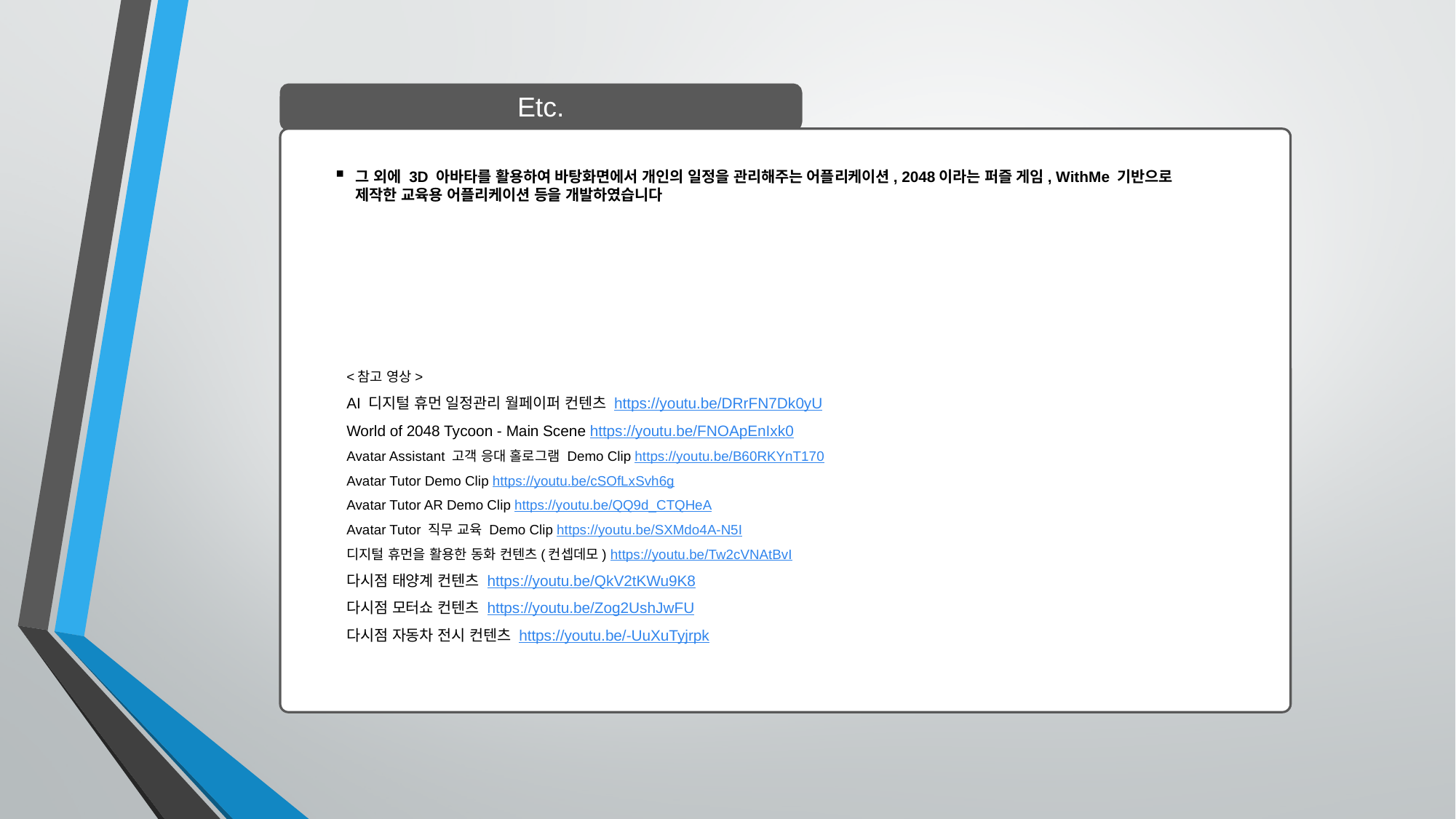

Etc.

그 외에 3D 아바타를 활용하여 바탕화면에서 개인의 일정을 관리해주는 어플리케이션, 2048이라는 퍼즐 게임, WithMe 기반으로
제작한 교육용 어플리케이션 등을 개발하였습니다

<참고 영상>
AI 디지털 휴먼 일정관리 월페이퍼 컨텐츠 https://youtu.be/DRrFN7Dk0yU
World of 2048 Tycoon - Main Scene https://youtu.be/FNOApEnIxk0
Avatar Assistant 고객 응대 홀로그램 Demo Clip https://youtu.be/B60RKYnT170
Avatar Tutor Demo Clip https://youtu.be/cSOfLxSvh6g
Avatar Tutor AR Demo Clip https://youtu.be/QQ9d_CTQHeA
Avatar Tutor 직무 교육 Demo Clip https://youtu.be/SXMdo4A-N5I
디지털 휴먼을 활용한 동화 컨텐츠(컨셉데모) https://youtu.be/Tw2cVNAtBvI
다시점 태양계 컨텐츠 https://youtu.be/QkV2tKWu9K8
다시점 모터쇼 컨텐츠 https://youtu.be/Zog2UshJwFU
다시점 자동차 전시 컨텐츠 https://youtu.be/-UuXuTyjrpk